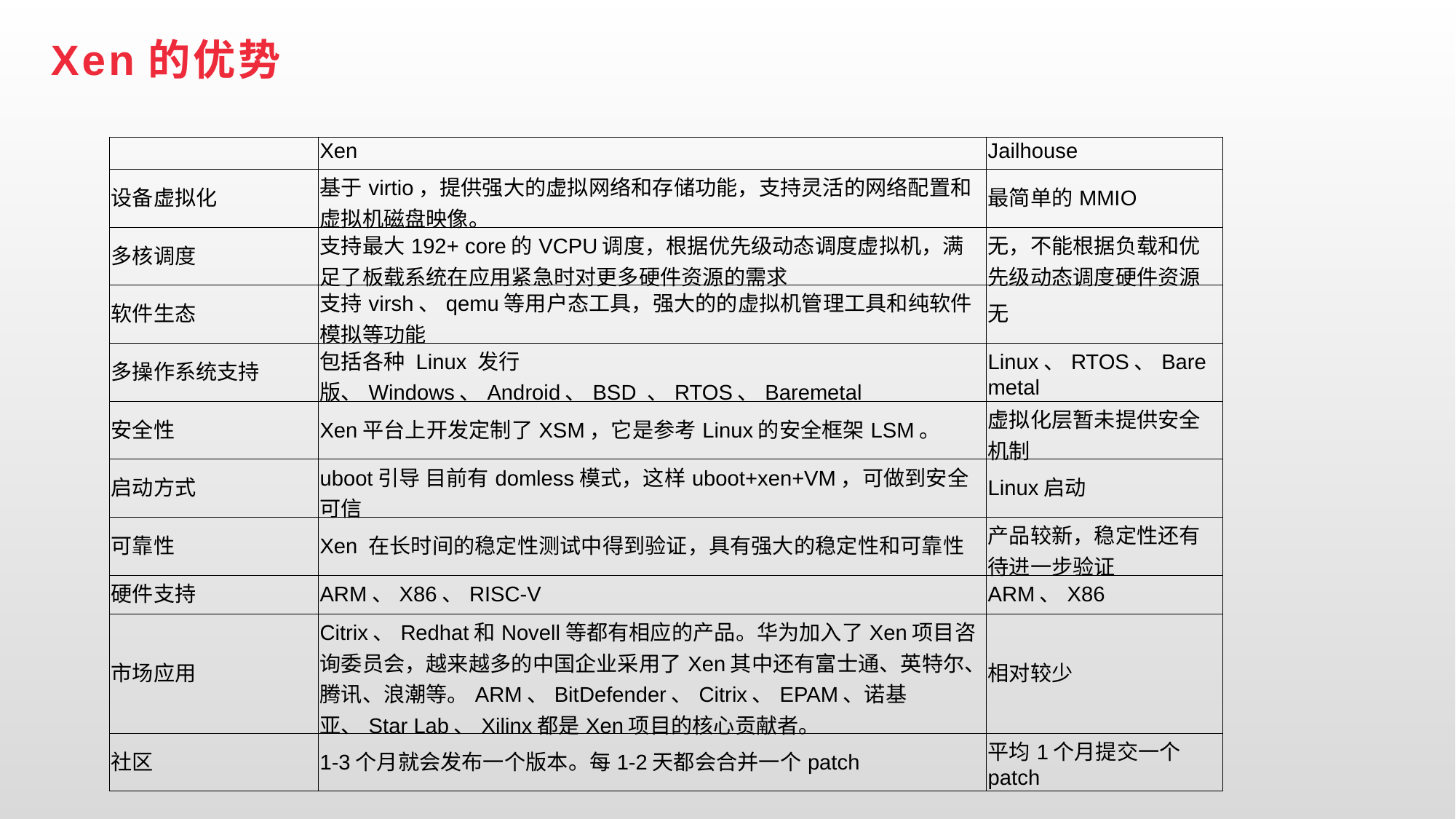

Xen的优势
|  | Xen | Jailhouse |
| --- | --- | --- |
| 设备虚拟化 | 基于virtio，提供强大的虚拟网络和存储功能，支持灵活的网络配置和虚拟机磁盘映像。 | 最简单的MMIO |
| 多核调度 | 支持最大192+ core的VCPU调度，根据优先级动态调度虚拟机，满足了板载系统在应用紧急时对更多硬件资源的需求 | 无，不能根据负载和优先级动态调度硬件资源 |
| 软件生态 | 支持virsh、qemu等用户态工具，强大的的虚拟机管理工具和纯软件模拟等功能 | 无 |
| 多操作系统支持 | 包括各种 Linux 发行版、Windows、Android、BSD 、RTOS、Baremetal | Linux、RTOS、Baremetal |
| 安全性 | Xen平台上开发定制了XSM，它是参考Linux的安全框架LSM。 | 虚拟化层暂未提供安全机制 |
| 启动方式 | uboot引导 目前有domless模式，这样uboot+xen+VM，可做到安全可信 | Linux启动 |
| 可靠性 | Xen 在长时间的稳定性测试中得到验证，具有强大的稳定性和可靠性 | 产品较新，稳定性还有待进一步验证 |
| 硬件支持 | ARM、X86、RISC-V | ARM、X86 |
| 市场应用 | Citrix、Redhat和Novell等都有相应的产品。华为加入了Xen项目咨询委员会，越来越多的中国企业采用了Xen其中还有富士通、英特尔、腾讯、浪潮等。ARM、BitDefender、Citrix、EPAM、诺基亚、Star Lab、Xilinx都是Xen项目的核心贡献者。 | 相对较少 |
| 社区 | 1-3个月就会发布一个版本。每1-2天都会合并一个patch | 平均1个月提交一个patch |